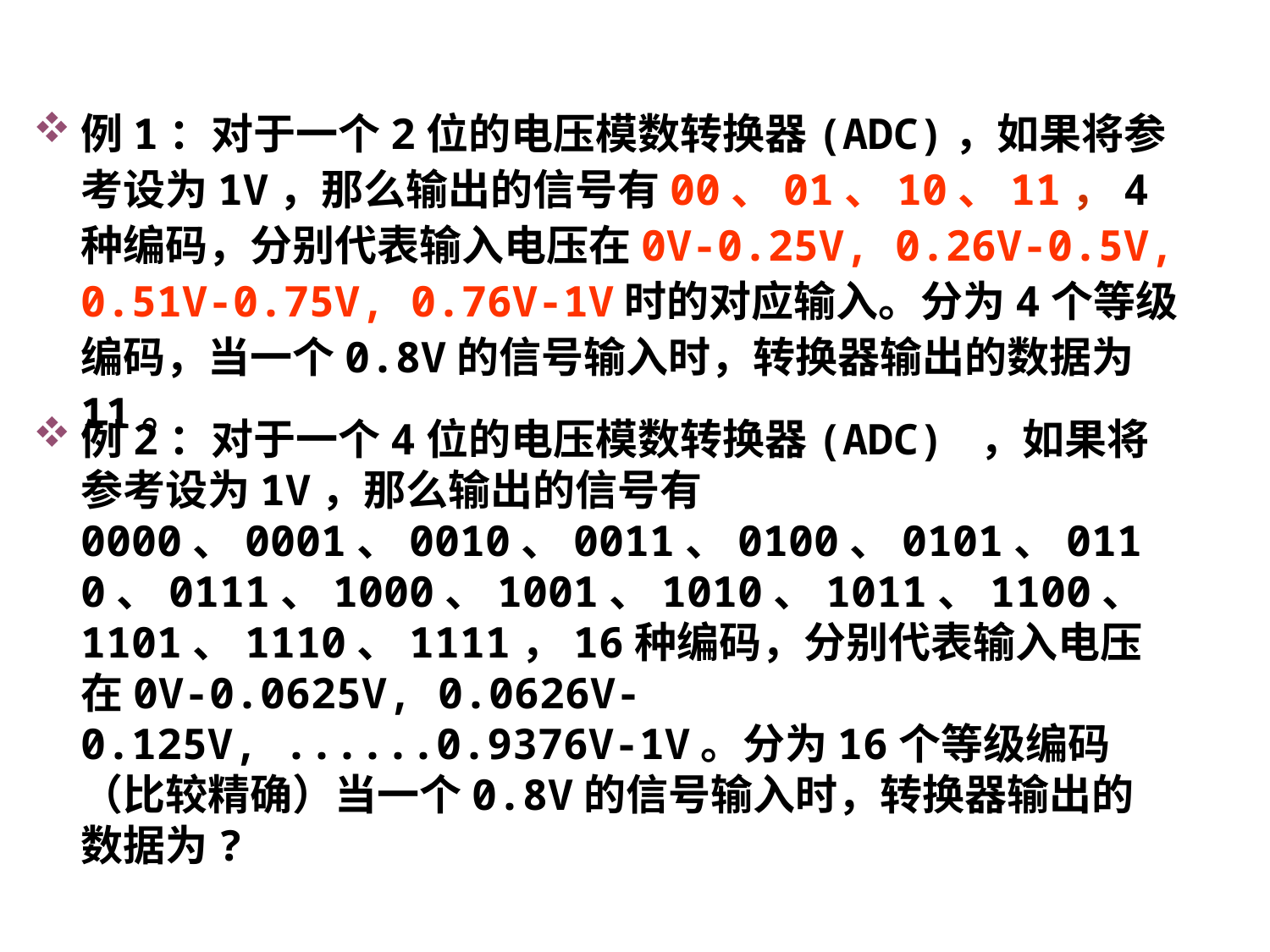

例1：对于一个2位的电压模数转换器(ADC)，如果将参考设为1V，那么输出的信号有00、01、10、11，4种编码，分别代表输入电压在0V-0.25V, 0.26V-0.5V, 0.51V-0.75V, 0.76V-1V时的对应输入。分为4个等级编码，当一个0.8V的信号输入时，转换器输出的数据为11。
例2：对于一个4位的电压模数转换器(ADC) ，如果将参考设为1V，那么输出的信号有0000、0001、0010、0011、0100、0101、0110、0111、1000、1001、1010、1011、1100、1101、1110、1111，16种编码，分别代表输入电压在0V-0.0625V, 0.0626V-0.125V, ......0.9376V-1V。分为16个等级编码（比较精确）当一个0.8V的信号输入时，转换器输出的数据为?